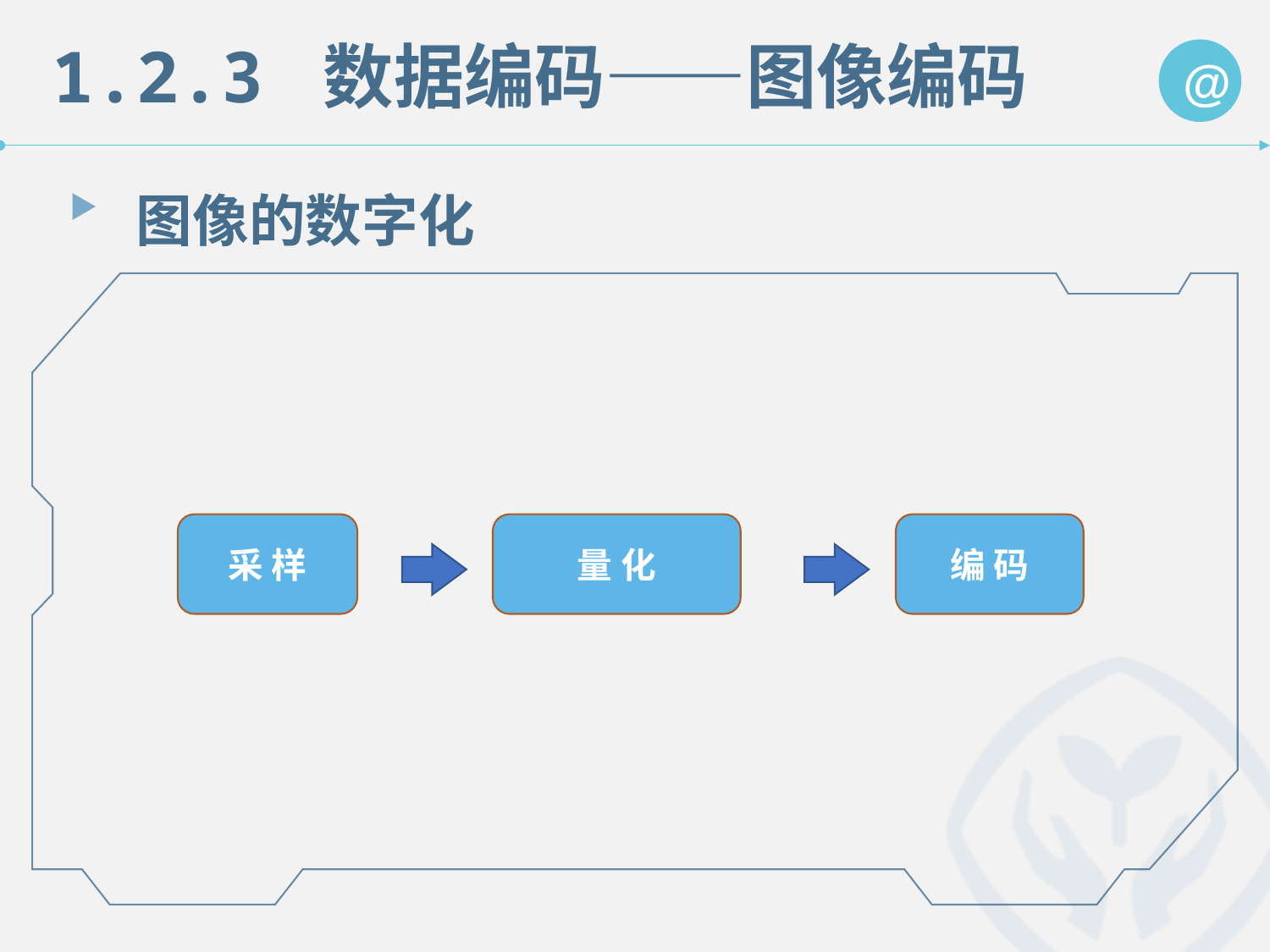

1.2.3 数据编码——图像编码
@
图像的数字化

采 样
量 化
编 码